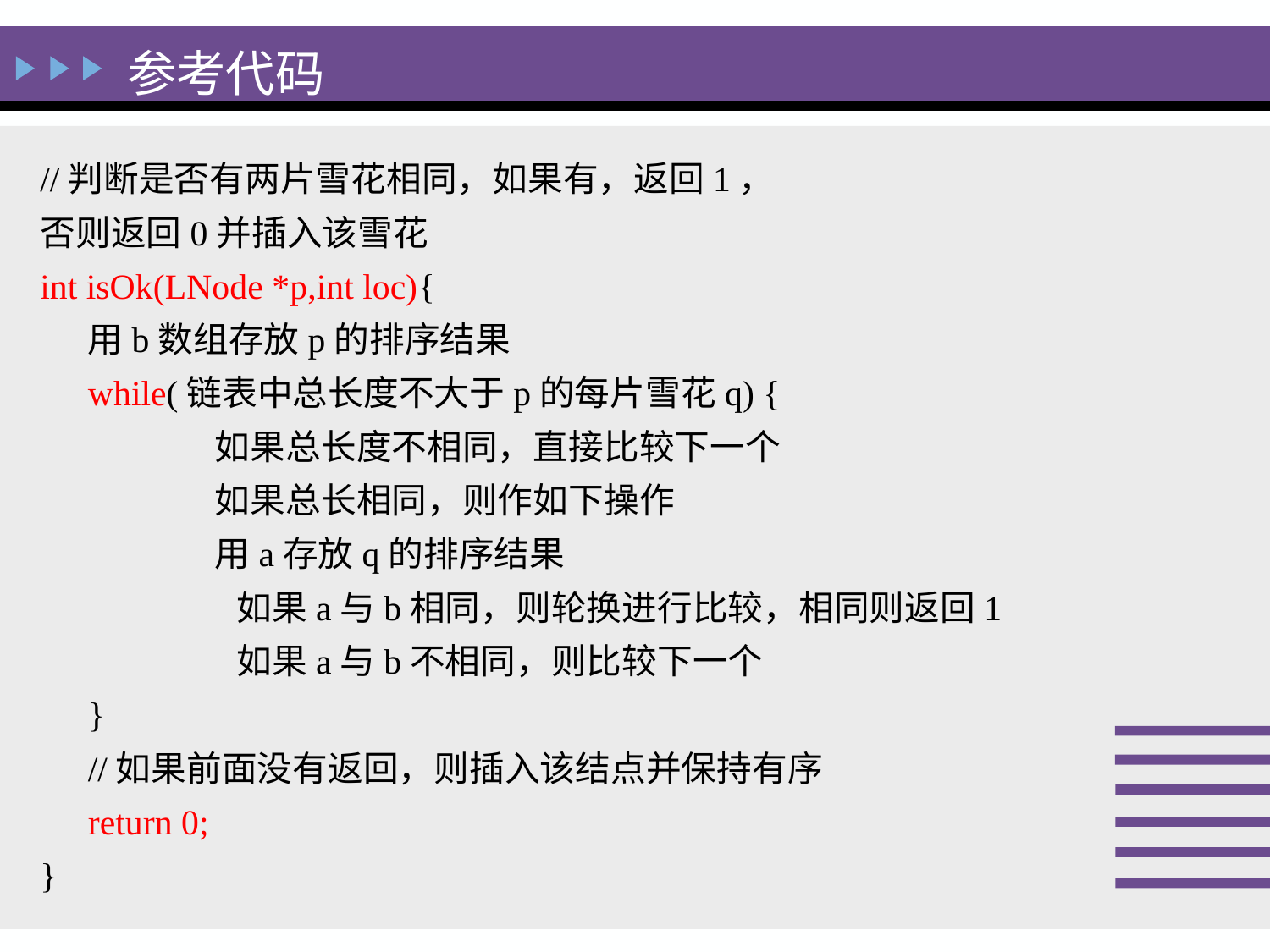

参考代码

//判断是否有两片雪花相同，如果有，返回1，
否则返回0并插入该雪花
int isOk(LNode *p,int loc){
	用b数组存放p的排序结果
	while(链表中总长度不大于p的每片雪花q) {
		如果总长度不相同，直接比较下一个
		如果总长相同，则作如下操作
		用a存放q的排序结果
                        如果a与b相同，则轮换进行比较，相同则返回1
                        如果a与b不相同，则比较下一个
	}
	//如果前面没有返回，则插入该结点并保持有序
	return 0;
}